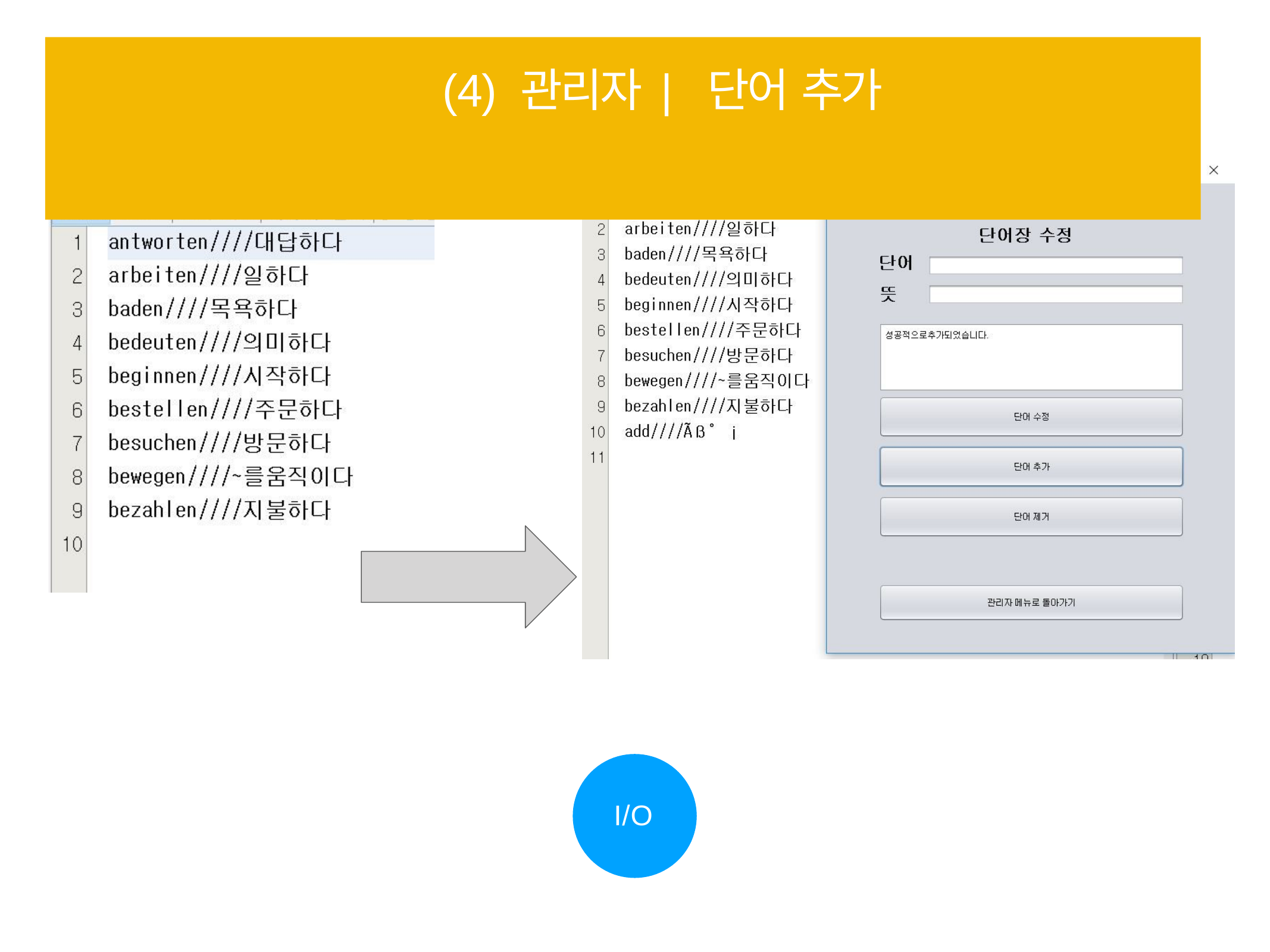

# (4) 관리자 | 단어 추가

I/O